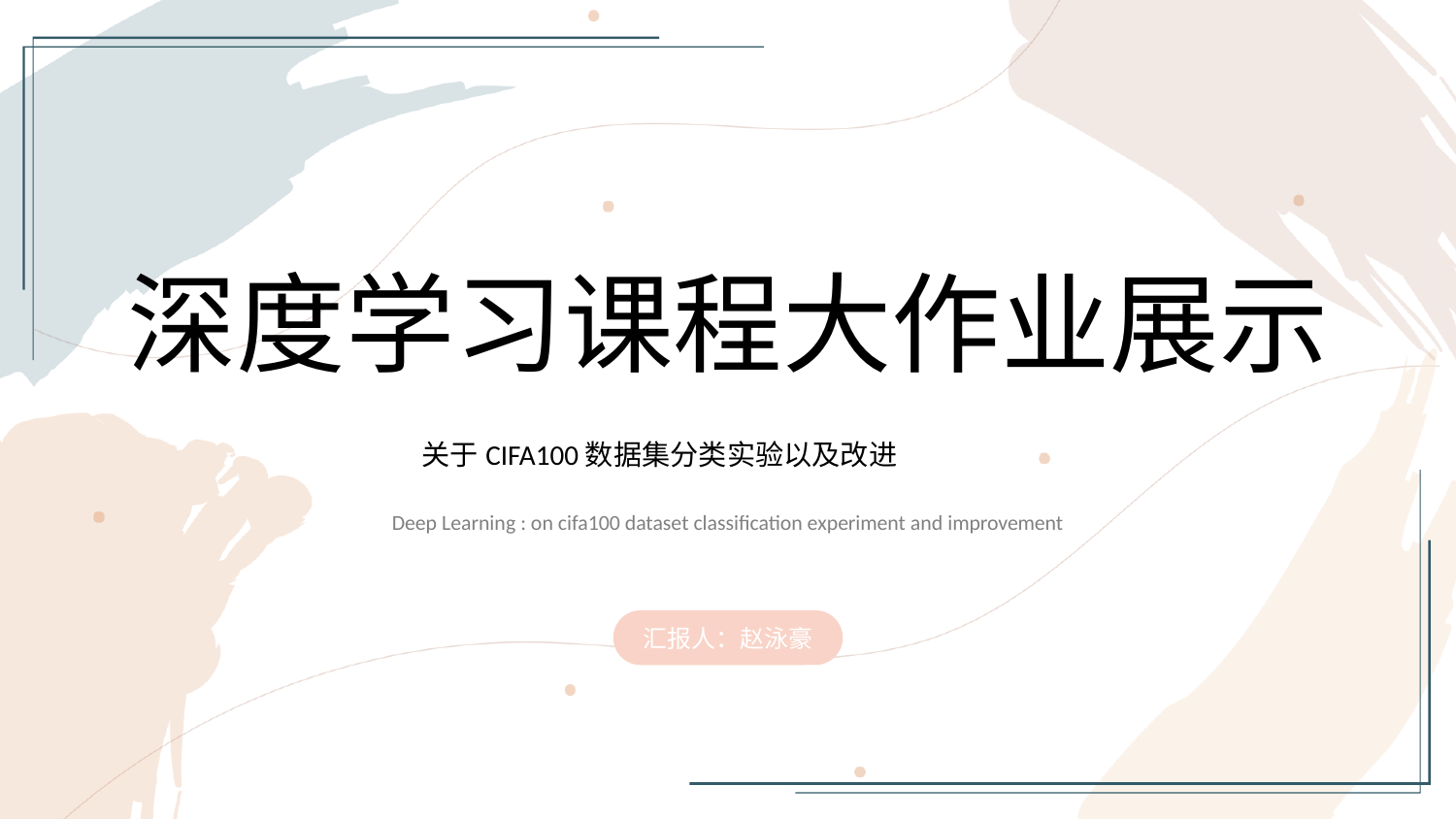

深度学习课程大作业展示
关于CIFA100数据集分类实验以及改进
Deep Learning : on cifa100 dataset classification experiment and improvement
汇报人：赵泳豪